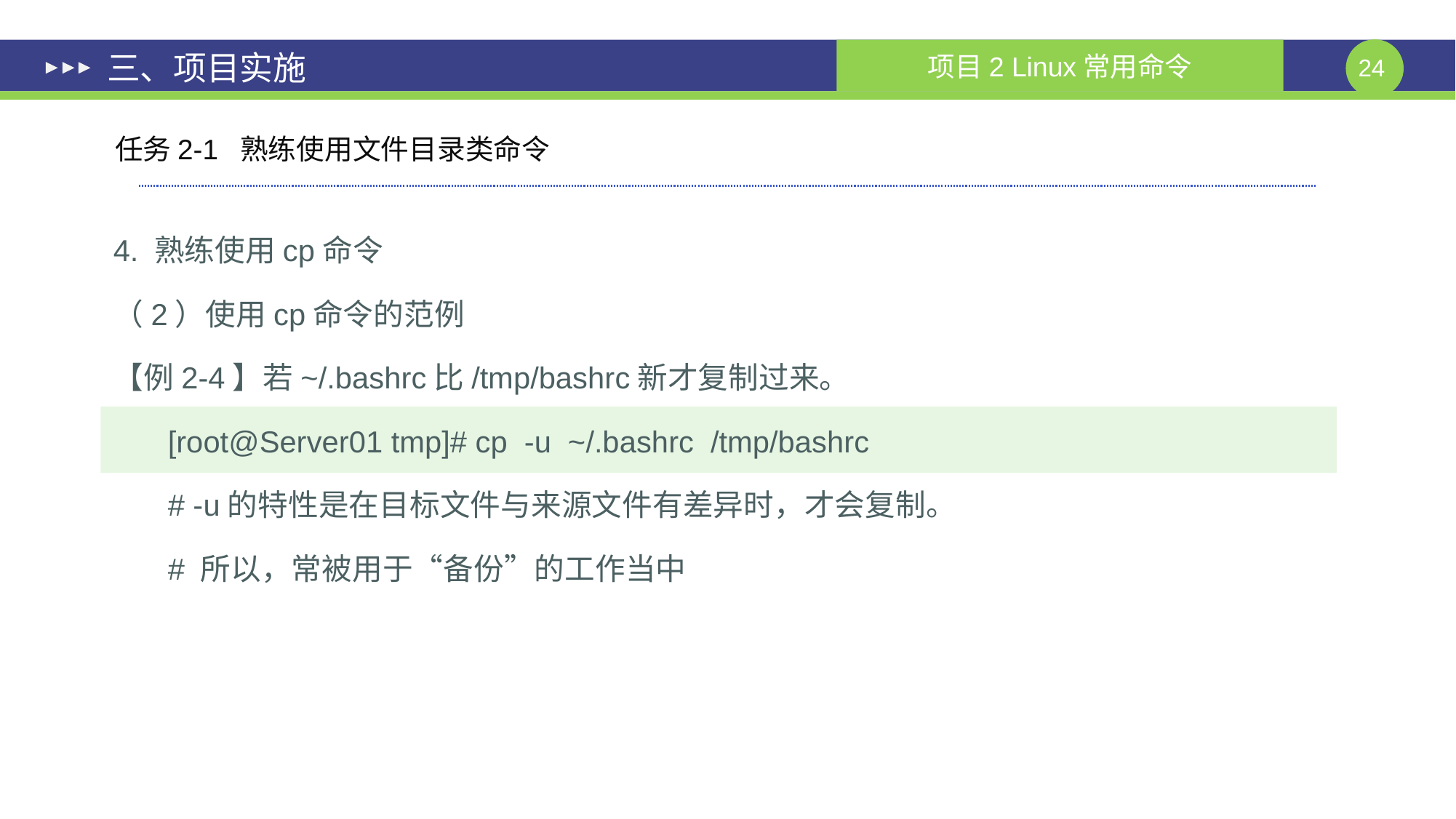

# 三、项目实施
任务2-1  熟练使用文件目录类命令

4. 熟练使用cp命令
（2）使用cp命令的范例
【例2-4】若~/.bashrc比/tmp/bashrc新才复制过来。
[root@Server01 tmp]# cp  -u  ~/.bashrc  /tmp/bashrc
# -u的特性是在目标文件与来源文件有差异时，才会复制。
# 所以，常被用于“备份”的工作当中